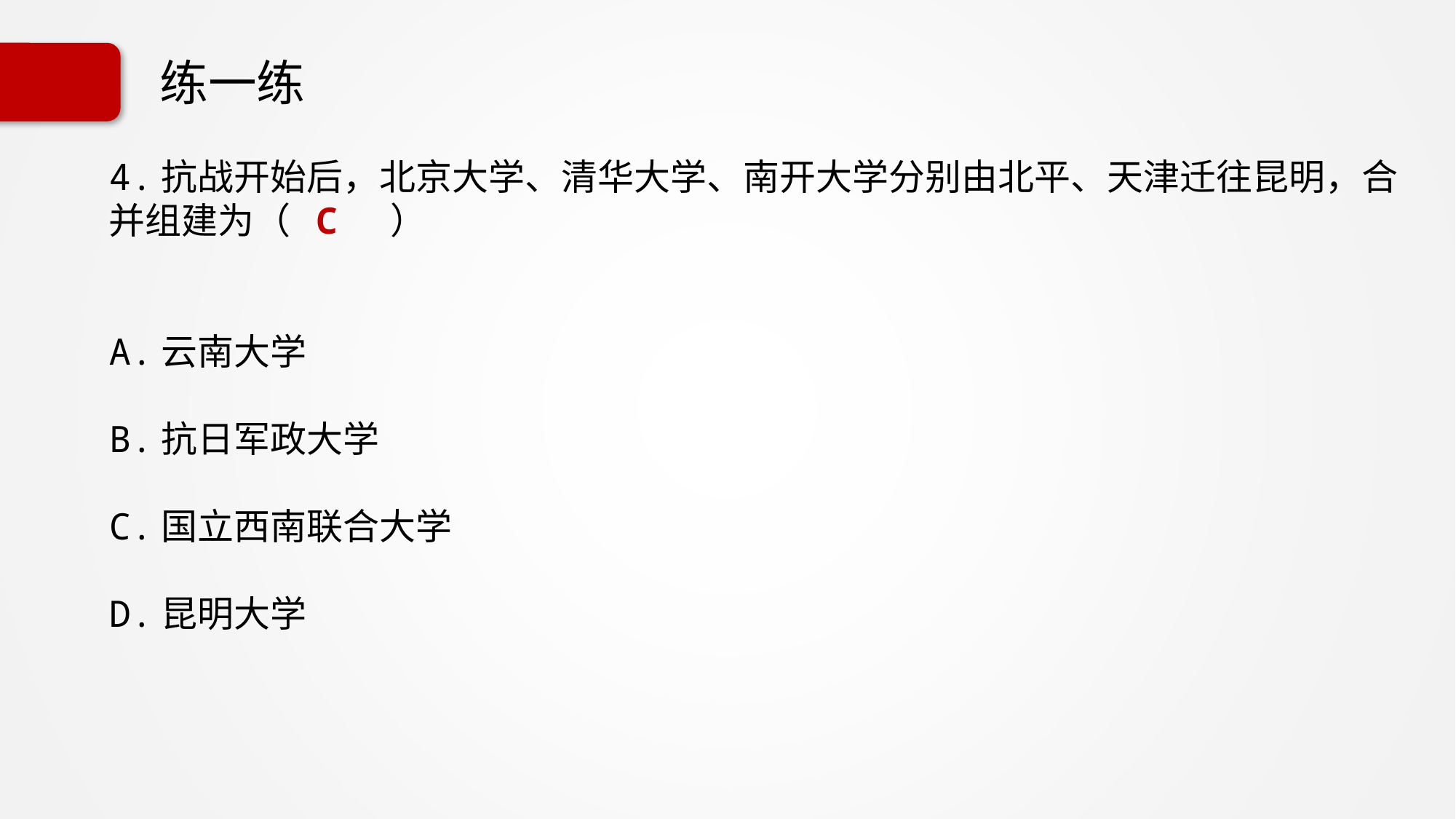

# 练一练
4.抗战开始后，北京大学、清华大学、南开大学分别由北平、天津迁往昆明，合并组建为（  C  ）

A.云南大学

B.抗日军政大学

C.国立西南联合大学

D.昆明大学